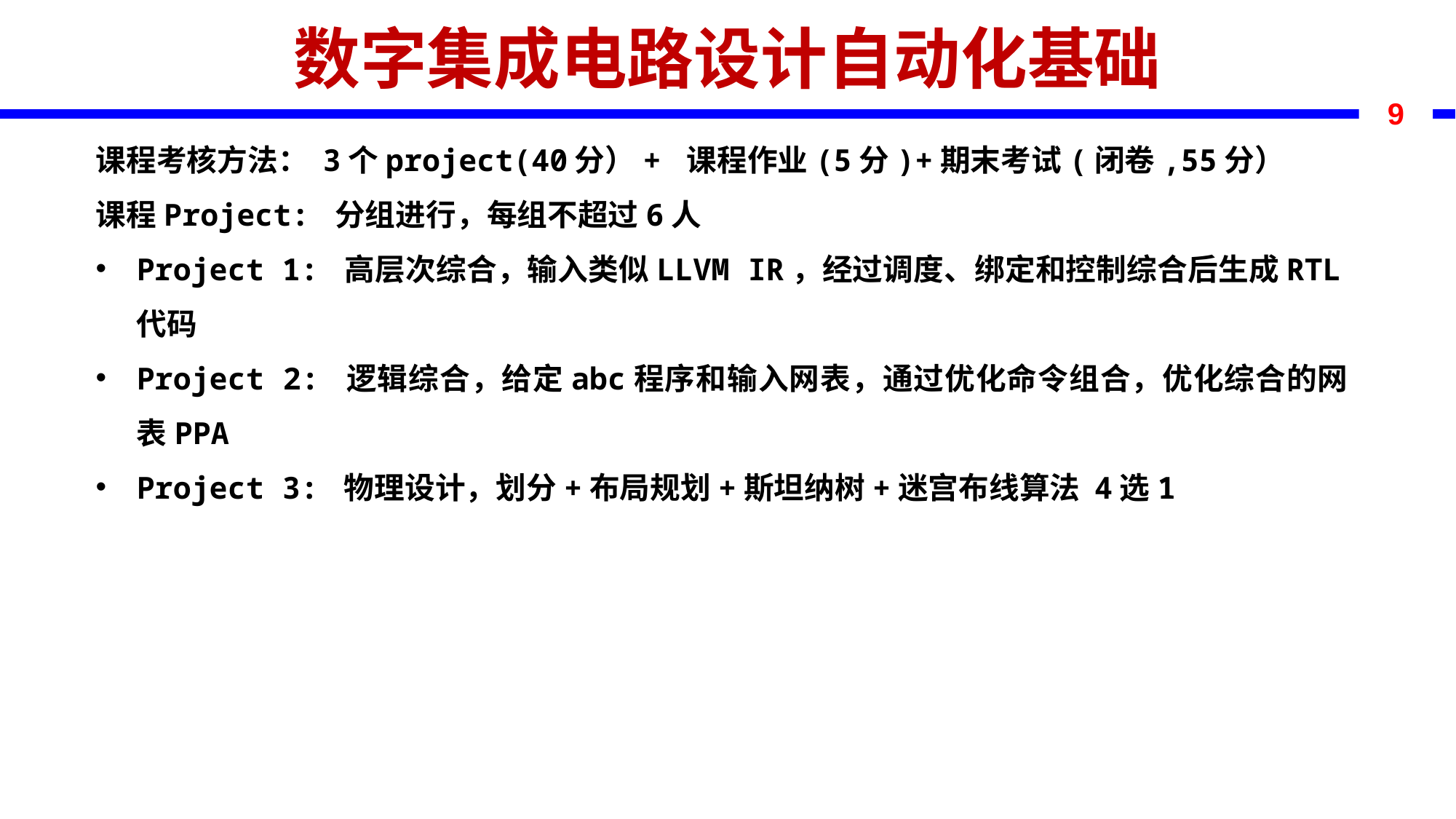

数字集成电路设计自动化基础
9

课程考核方法： 3个project(40分）+ 课程作业(5分)+期末考试(闭卷,55分）
课程Project: 分组进行，每组不超过6人
Project 1: 高层次综合，输入类似LLVM IR，经过调度、绑定和控制综合后生成RTL代码
Project 2: 逻辑综合，给定abc程序和输入网表，通过优化命令组合，优化综合的网表PPA
Project 3: 物理设计，划分+布局规划+斯坦纳树+迷宫布线算法 4选1